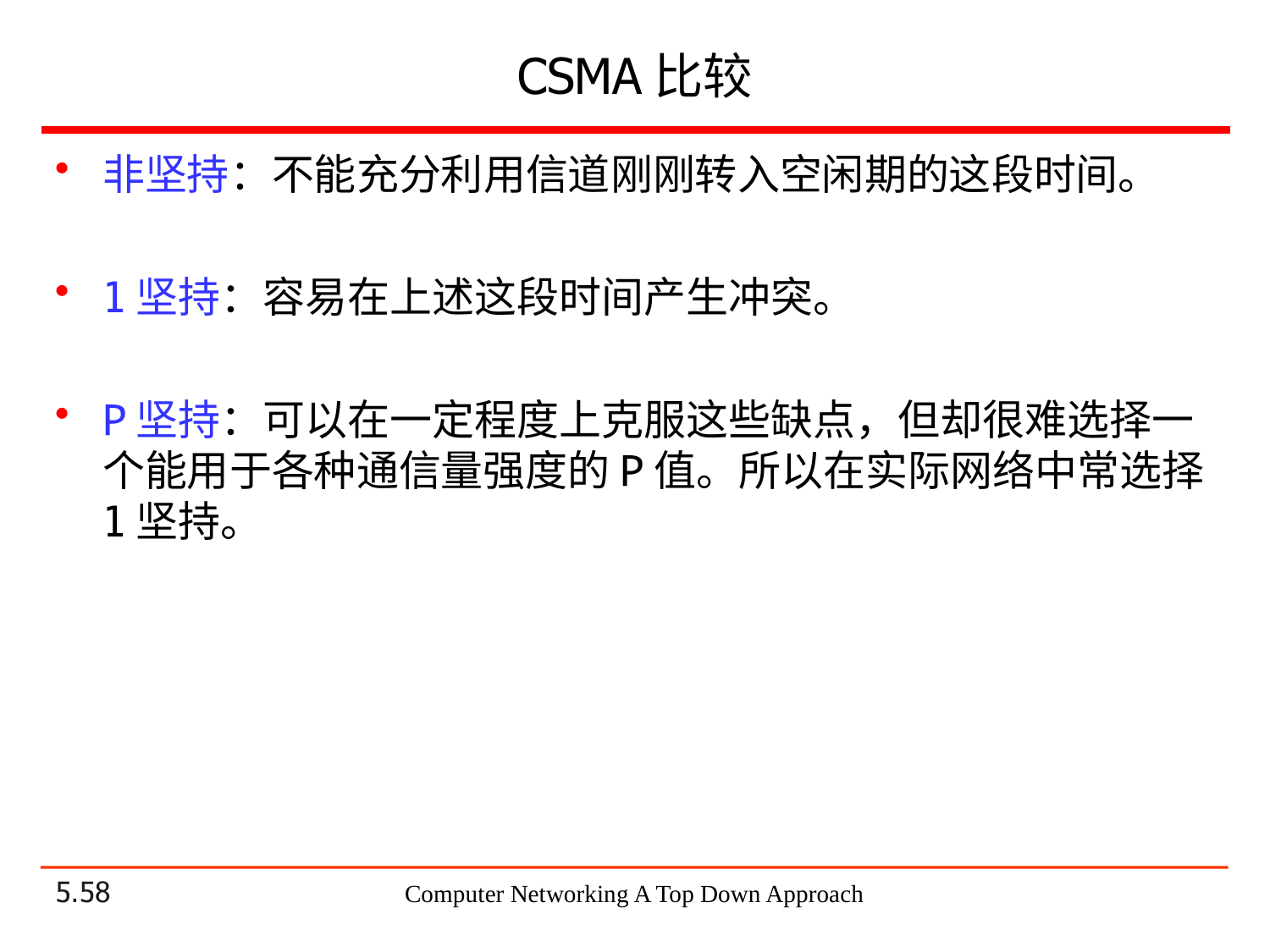

# CSMA比较
非坚持：不能充分利用信道刚刚转入空闲期的这段时间。

1坚持：容易在上述这段时间产生冲突。

P坚持：可以在一定程度上克服这些缺点，但却很难选择一个能用于各种通信量强度的P值。所以在实际网络中常选择1坚持。